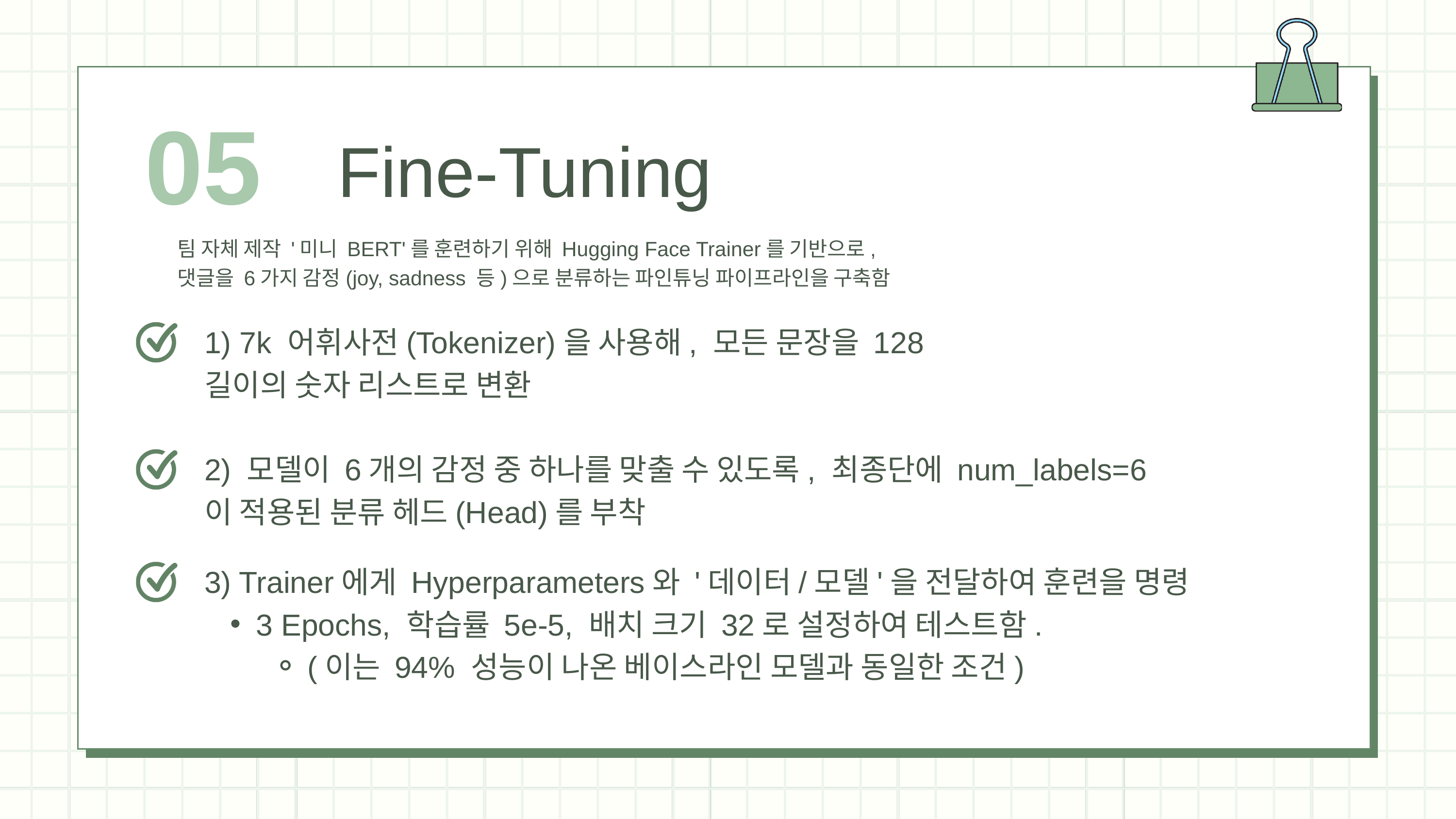

05
Fine-Tuning
팀 자체 제작 '미니 BERT'를 훈련하기 위해 Hugging Face Trainer를 기반으로,
댓글을 6가지 감정(joy, sadness 등)으로 분류하는 파인튜닝 파이프라인을 구축함
1) 7k 어휘사전(Tokenizer)을 사용해, 모든 문장을 128 길이의 숫자 리스트로 변환

2) 모델이 6개의 감정 중 하나를 맞출 수 있도록, 최종단에 num_labels=6이 적용된 분류 헤드(Head)를 부착

3) Trainer에게 Hyperparameters와 '데이터/모델'을 전달하여 훈련을 명령
3 Epochs, 학습률 5e-5, 배치 크기 32로 설정하여 테스트함.
(이는 94% 성능이 나온 베이스라인 모델과 동일한 조건)